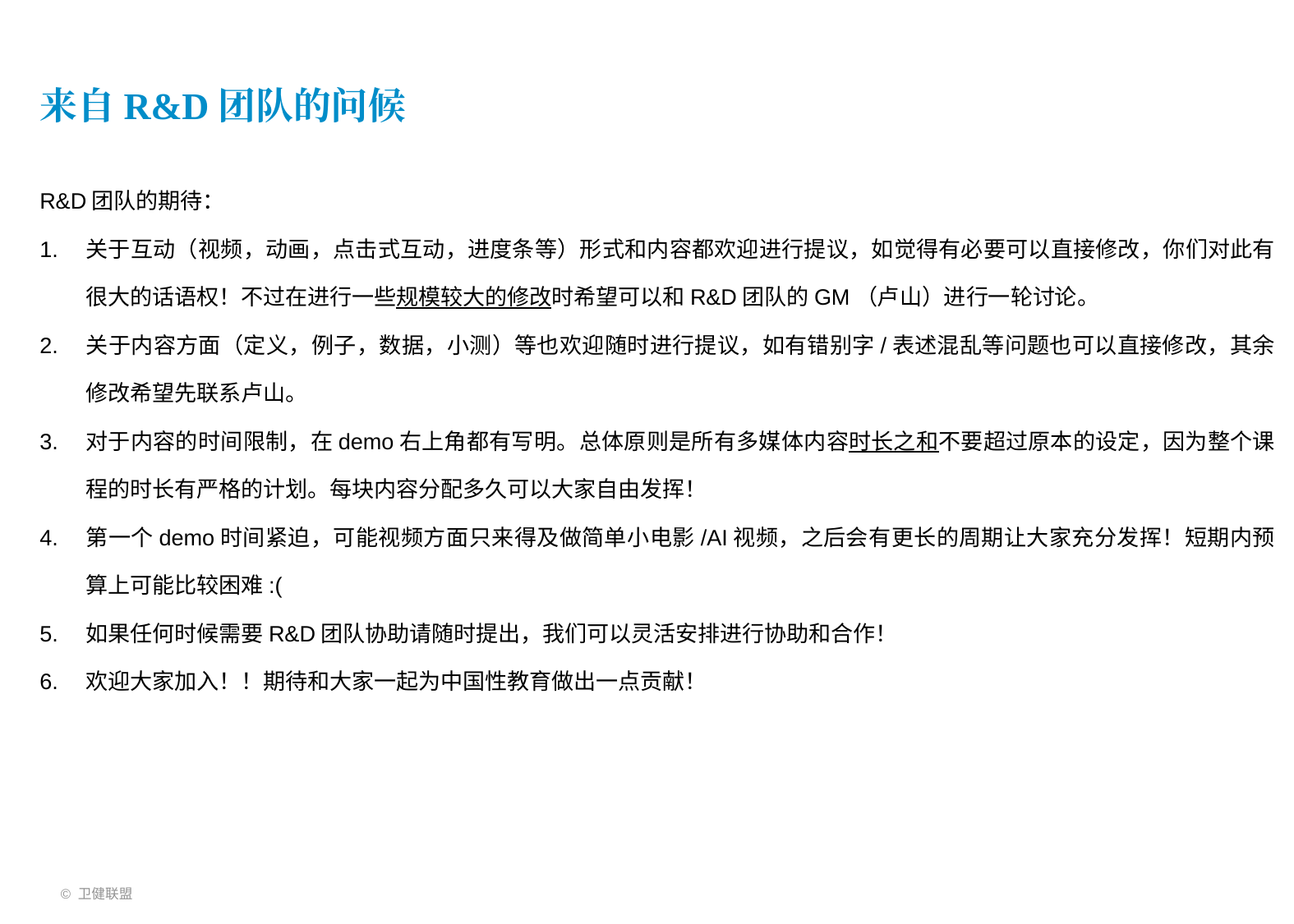

# 来自R&D团队的问候
R&D团队的期待：
关于互动（视频，动画，点击式互动，进度条等）形式和内容都欢迎进行提议，如觉得有必要可以直接修改，你们对此有很大的话语权！不过在进行一些规模较大的修改时希望可以和R&D团队的GM（卢山）进行一轮讨论。
关于内容方面（定义，例子，数据，小测）等也欢迎随时进行提议，如有错别字/表述混乱等问题也可以直接修改，其余修改希望先联系卢山。
对于内容的时间限制，在demo右上角都有写明。总体原则是所有多媒体内容时长之和不要超过原本的设定，因为整个课程的时长有严格的计划。每块内容分配多久可以大家自由发挥！
第一个demo时间紧迫，可能视频方面只来得及做简单小电影/AI视频，之后会有更长的周期让大家充分发挥！短期内预算上可能比较困难:(
如果任何时候需要R&D团队协助请随时提出，我们可以灵活安排进行协助和合作！
欢迎大家加入！！期待和大家一起为中国性教育做出一点贡献！